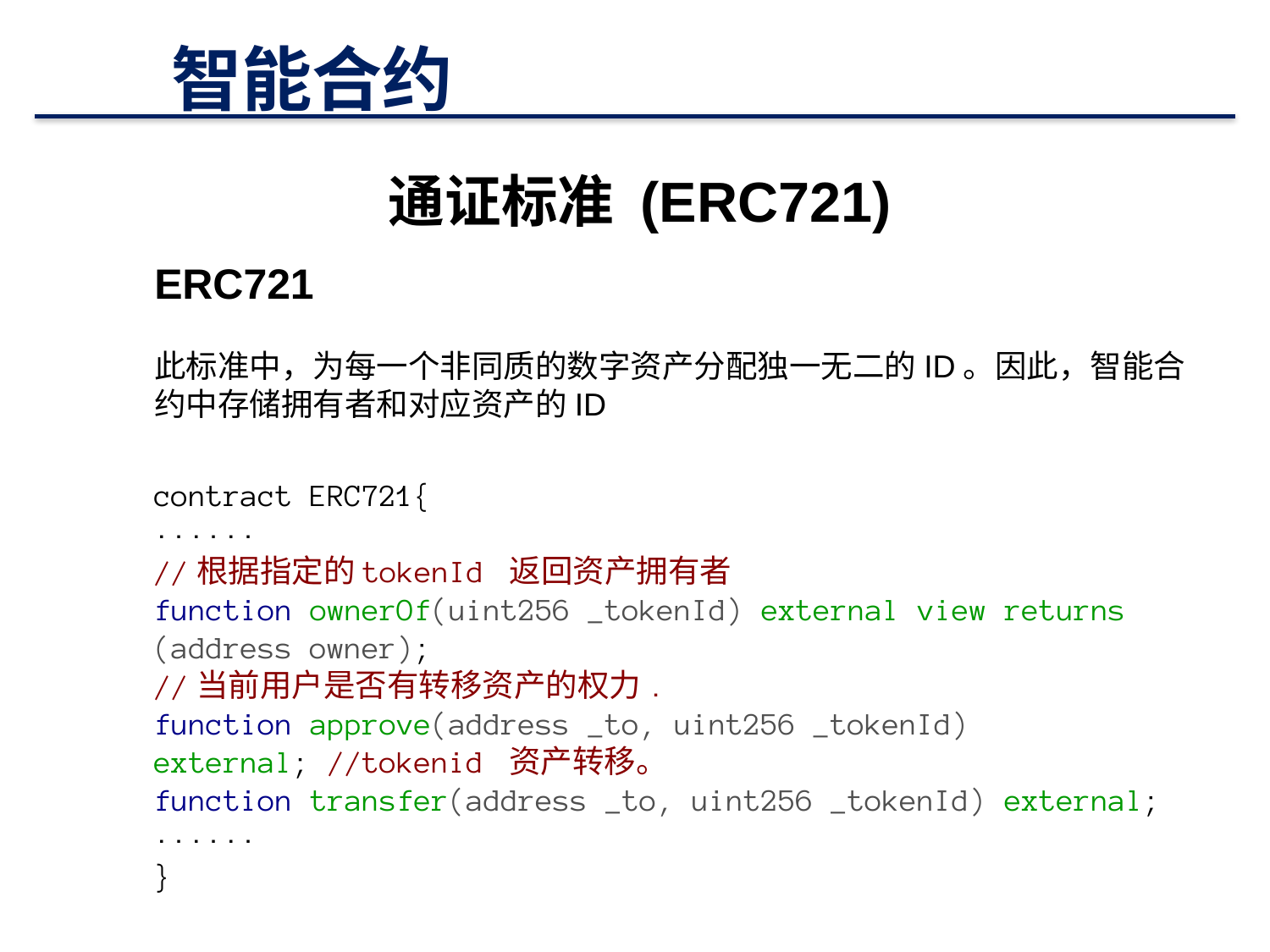

# 智能合约
通证标准 (ERC721)
ERC721

此标准中，为每一个非同质的数字资产分配独一无二的ID。因此，智能合约中存储拥有者和对应资产的ID
contract ERC721{
······
//根据指定的tokenId 返回资产拥有者
function ownerOf(uint256 _tokenId) external view returns (address owner);
//当前用户是否有转移资产的权力.
function approve(address _to, uint256 _tokenId) external; //tokenid 资产转移。
function transfer(address _to, uint256 _tokenId) external;
······
}